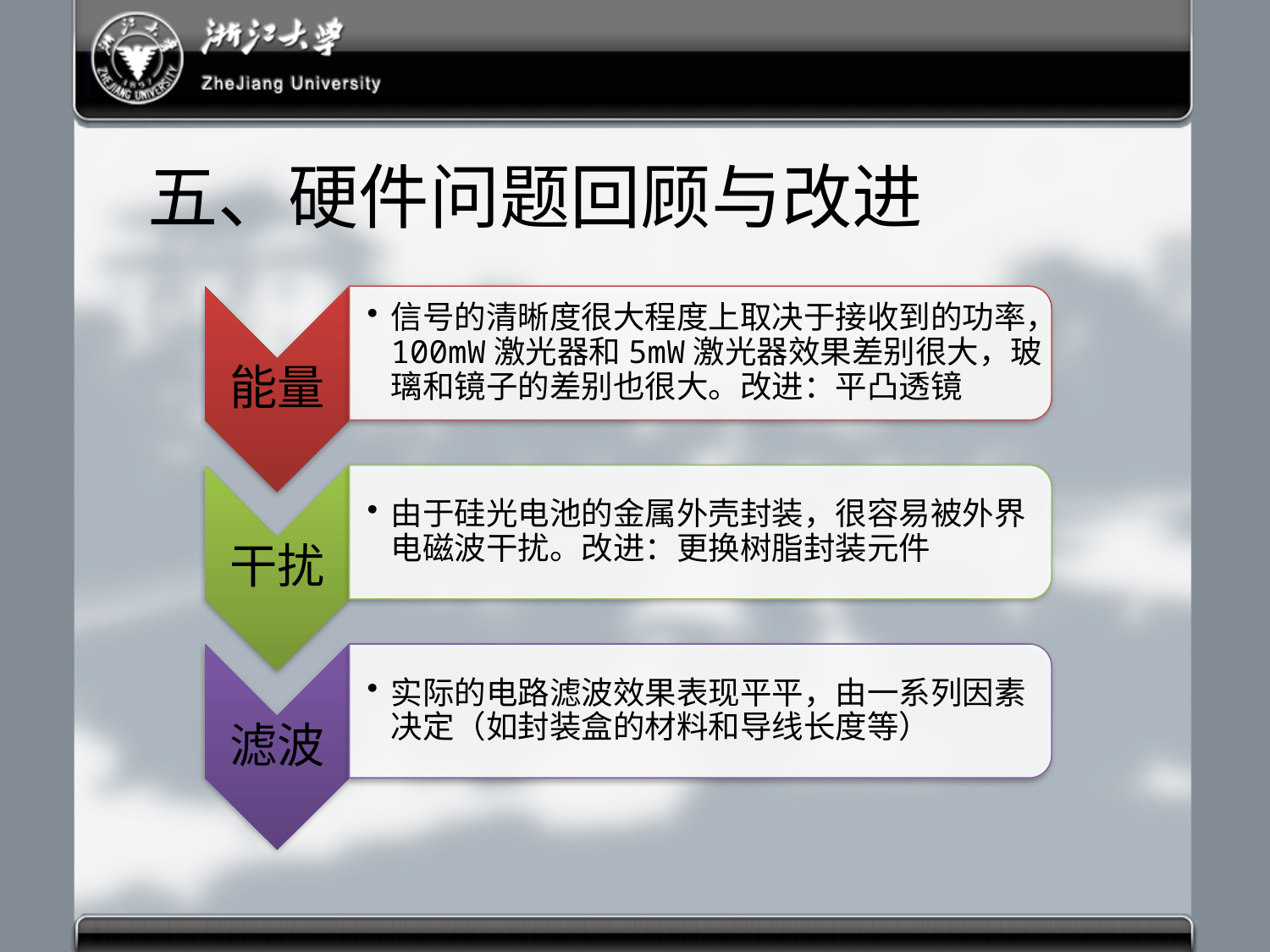

五、硬件问题回顾与改进
能量
信号的清晰度很大程度上取决于接收到的功率，100mW激光器和5mW激光器效果差别很大，玻璃和镜子的差别也很大。改进：平凸透镜
干扰
由于硅光电池的金属外壳封装，很容易被外界电磁波干扰。改进：更换树脂封装元件
滤波
实际的电路滤波效果表现平平，由一系列因素决定（如封装盒的材料和导线长度等）